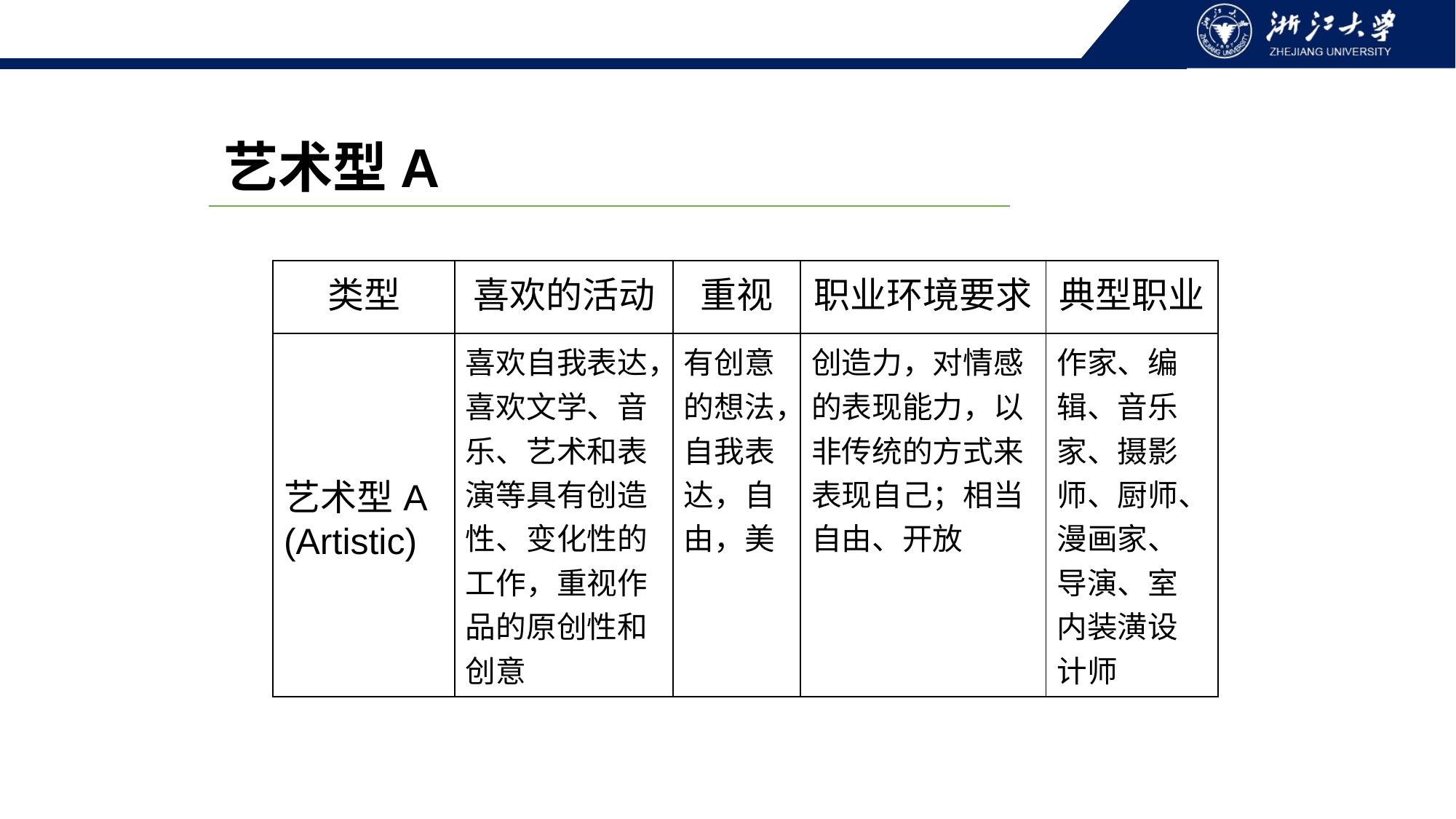

艺术型A
| 类型 | 喜欢的活动 | 重视 | 职业环境要求 | 典型职业 |
| --- | --- | --- | --- | --- |
| 艺术型A (Artistic) | 喜欢自我表达，喜欢文学、音乐、艺术和表演等具有创造性、变化性的工作，重视作品的原创性和创意 | 有创意的想法，自我表达，自由，美 | 创造力，对情感的表现能力，以非传统的方式来表现自己；相当自由、开放 | 作家、编辑、音乐家、摄影师、厨师、漫画家、导演、室内装潢设计师 |